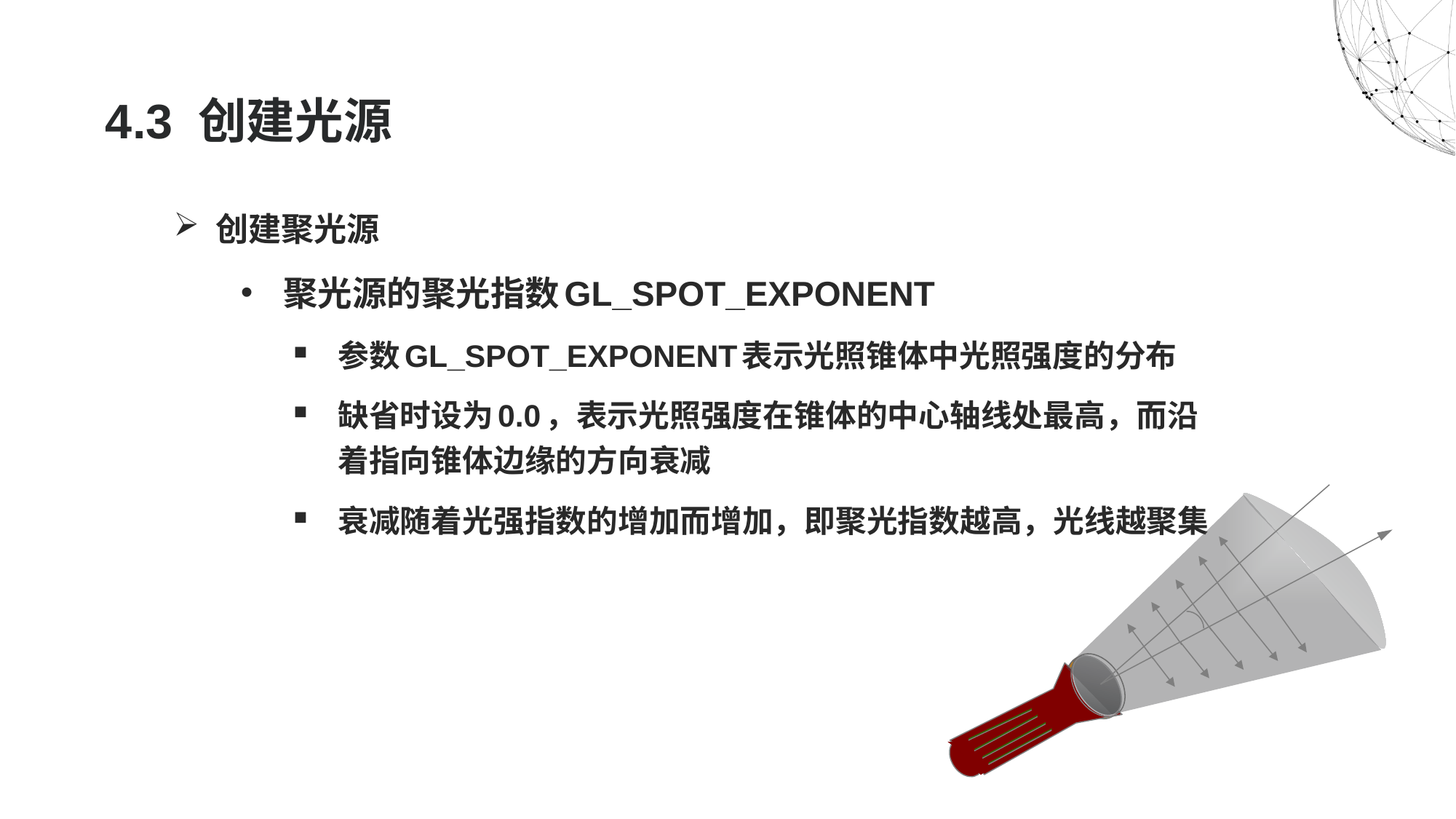

# 4.3 创建光源
创建聚光源
聚光源的聚光指数GL_SPOT_EXPONENT
参数GL_SPOT_EXPONENT表示光照锥体中光照强度的分布
缺省时设为0.0，表示光照强度在锥体的中心轴线处最高，而沿着指向锥体边缘的方向衰减
衰减随着光强指数的增加而增加，即聚光指数越高，光线越聚集